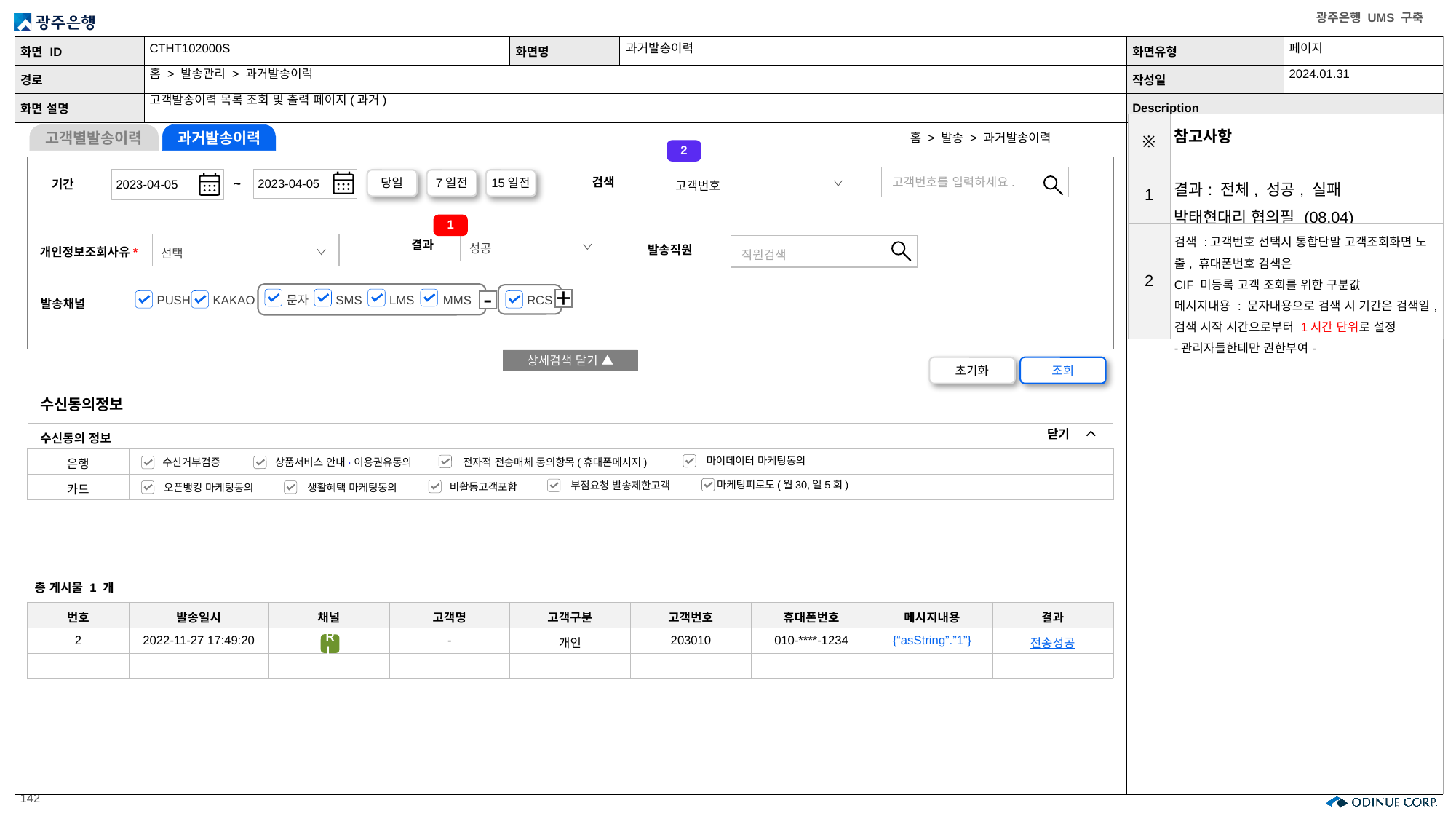

CTHT102000S
과거발송이력
페이지
2024.01.31
홈 > 발송관리 > 과거발송이럭
고객발송이력 목록 조회 및 출력 페이지(과거)
| ※ | 참고사항 |
| --- | --- |
| 1 | 결과: 전체, 성공, 실패 박태현대리 협의필 (08.04) |
| 2 | 검색 :고객번호 선택시 통합단말 고객조회화면 노출, 휴대폰번호 검색은 CIF 미등록 고객 조회를 위한 구분값 메시지내용 : 문자내용으로 검색 시 기간은 검색일, 검색 시작 시간으로부터 1시간 단위로 설정 -관리자들한테만 권한부여- |
고객별발송이력
과거발송이력
홈 > 발송 > 과거발송이력
2

고객번호

고객번호를 입력하세요.

2023-04-05

2023-04-05

당일
7일전
15일전
검색
~
기간
1
성공

선택

직원검색

결과
발송직원
개인정보조회사유*

문자
SMS
LMS
MMS

-

RCS
+

PUSH
KAKAO

발송채널
상세검색 닫기 ▲
초기화
조회
수신동의정보
닫기

| 수신동의 정보 |  |
| --- | --- |
| 은행 |  |
| 카드 |  |
마이데이터 마케팅동의
전자적 전송매체 동의항목(휴대폰메시지)
수신거부검증
상품서비스 안내·이용권유동의

부점요청 발송제한고객
마케팅피로도(월30,일5회)

비활동고객포함

생활혜택 마케팅동의

오픈뱅킹 마케팅동의
총 게시물 1 개
| 번호 | 발송일시 | 채널 | 고객명 | 고객구분 | 고객번호 | 휴대폰번호 | 메시지내용 | 결과 |
| --- | --- | --- | --- | --- | --- | --- | --- | --- |
| 2 | 2022-11-27 17:49:20 |  | - | 개인 | 203010 | 010-\*\*\*\*-1234 | {“asString”.”1”} | 전송성공 |
|  |  |  |  |  |  |  |  |  |
RL